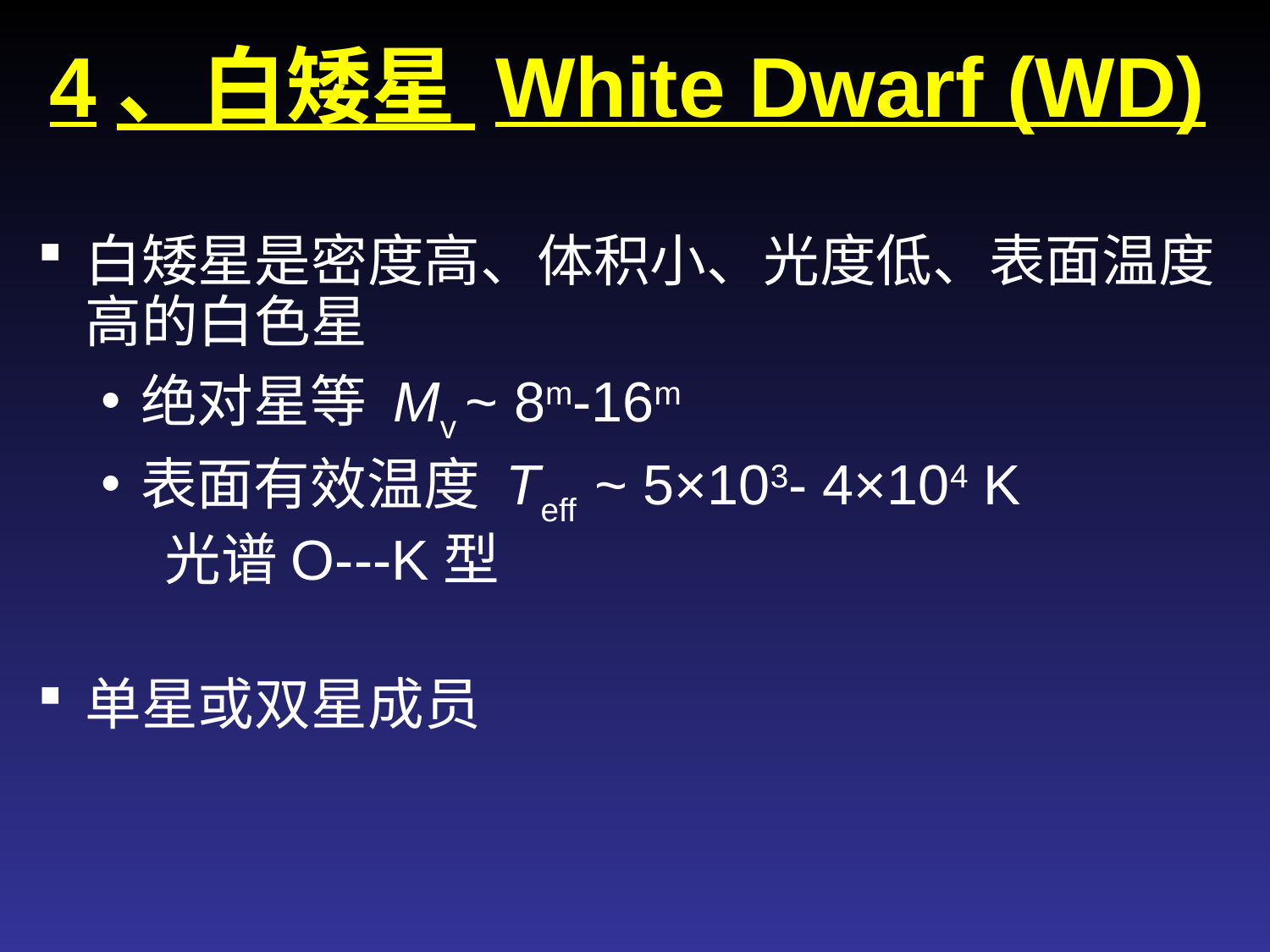

# 4、白矮星 White Dwarf (WD)
白矮星是密度高、体积小、光度低、表面温度高的白色星
绝对星等 Mv ~ 8m-16m
表面有效温度 Teff  ~ 5×103- 4×104 K
光谱O---K型

单星或双星成员